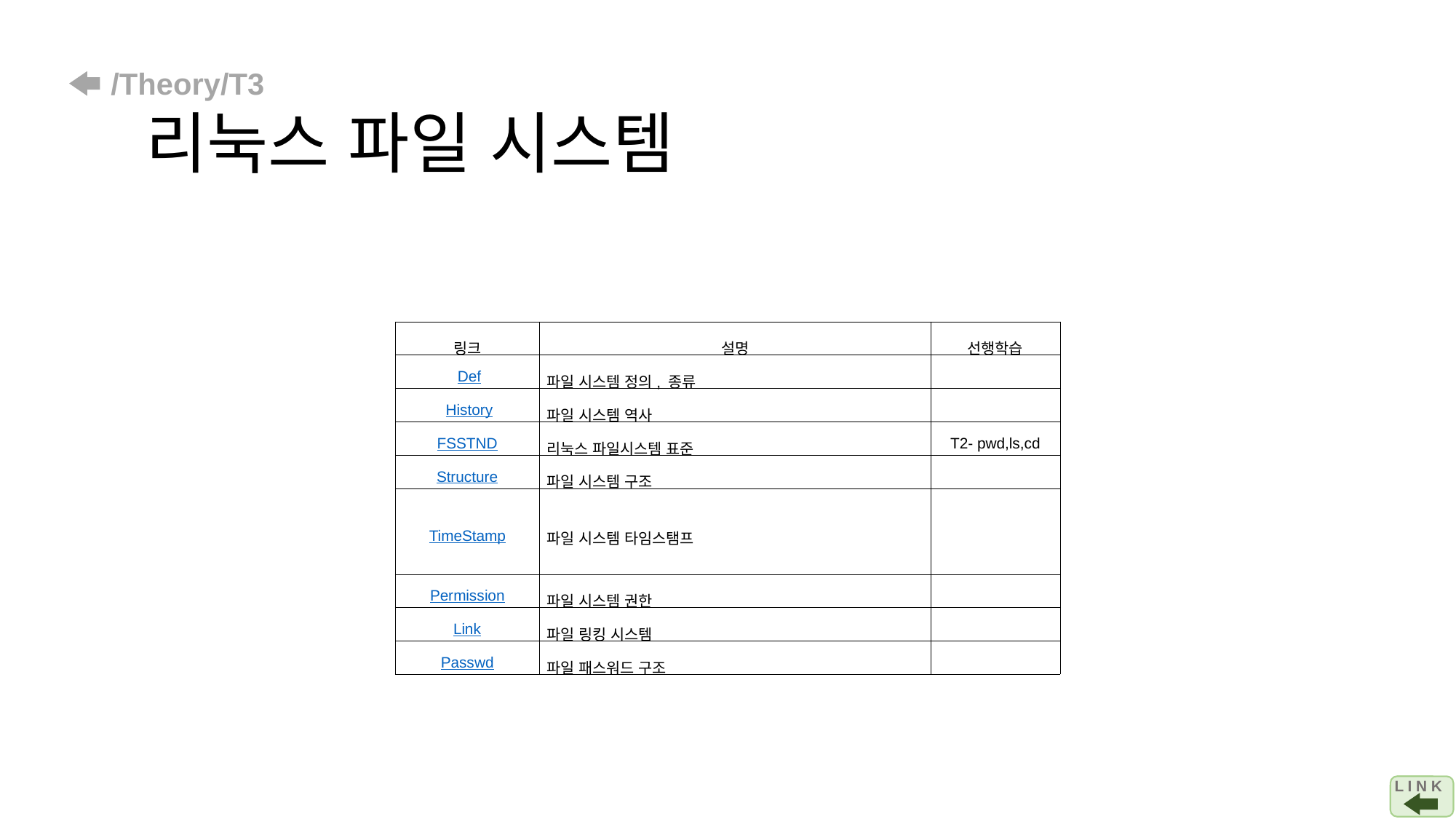

# /Theory/T3 리눅스 파일 시스템

| 링크 | 설명 | 선행학습 |
| --- | --- | --- |
| Def | 파일 시스템 정의, 종류 |  |
| History | 파일 시스템 역사 |  |
| FSSTND | 리눅스 파일시스템 표준 | T2- pwd,ls,cd |
| Structure | 파일 시스템 구조 |  |
| TimeStamp | 파일 시스템 타임스탬프 |  |
| Permission | 파일 시스템 권한 |  |
| Link | 파일 링킹 시스템 |  |
| Passwd | 파일 패스워드 구조 |  |
L I N K